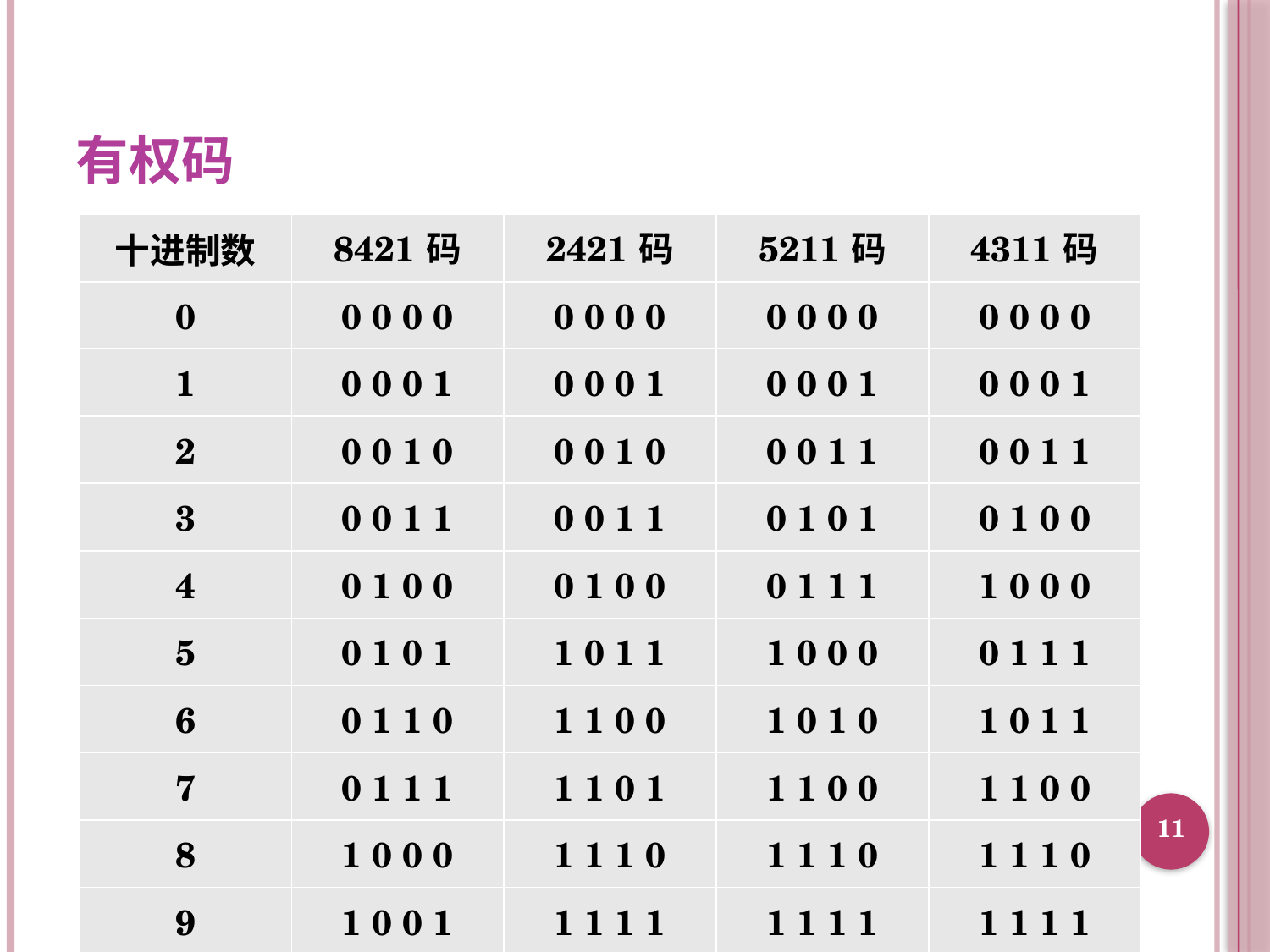

# 有权码
| 十进制数 | 8421码 | 2421码 | 5211码 | 4311码 |
| --- | --- | --- | --- | --- |
| 0 | 0 0 0 0 | 0 0 0 0 | 0 0 0 0 | 0 0 0 0 |
| 1 | 0 0 0 1 | 0 0 0 1 | 0 0 0 1 | 0 0 0 1 |
| 2 | 0 0 1 0 | 0 0 1 0 | 0 0 1 1 | 0 0 1 1 |
| 3 | 0 0 1 1 | 0 0 1 1 | 0 1 0 1 | 0 1 0 0 |
| 4 | 0 1 0 0 | 0 1 0 0 | 0 1 1 1 | 1 0 0 0 |
| 5 | 0 1 0 1 | 1 0 1 1 | 1 0 0 0 | 0 1 1 1 |
| 6 | 0 1 1 0 | 1 1 0 0 | 1 0 1 0 | 1 0 1 1 |
| 7 | 0 1 1 1 | 1 1 0 1 | 1 1 0 0 | 1 1 0 0 |
| 8 | 1 0 0 0 | 1 1 1 0 | 1 1 1 0 | 1 1 1 0 |
| 9 | 1 0 0 1 | 1 1 1 1 | 1 1 1 1 | 1 1 1 1 |
11